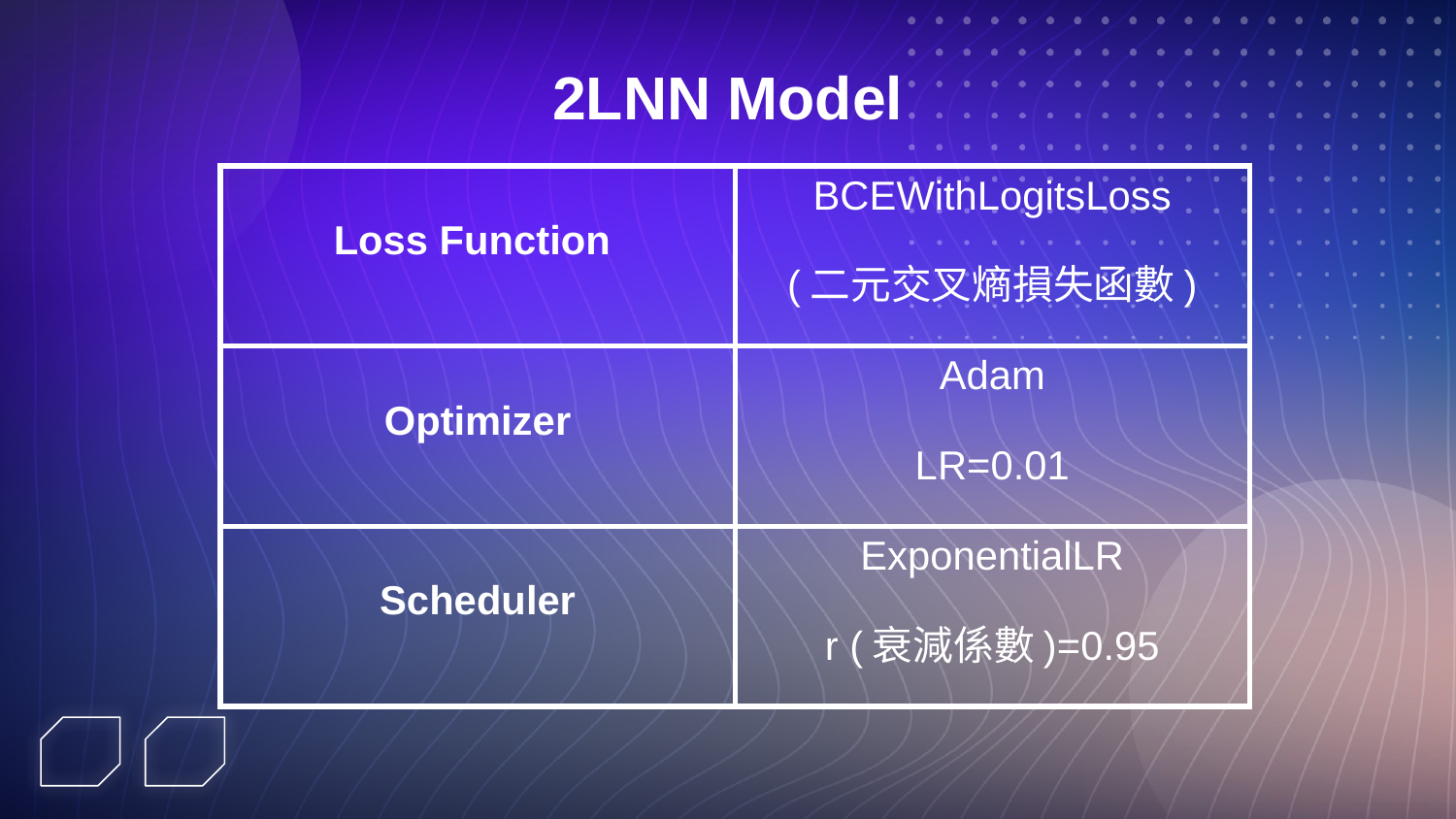

# 2LNN Model
| Loss Function | BCEWithLogitsLoss (二元交叉熵損失函數) |
| --- | --- |
| Optimizer | Adam LR=0.01 |
| Scheduler | ExponentialLR r (衰減係數)=0.95 |